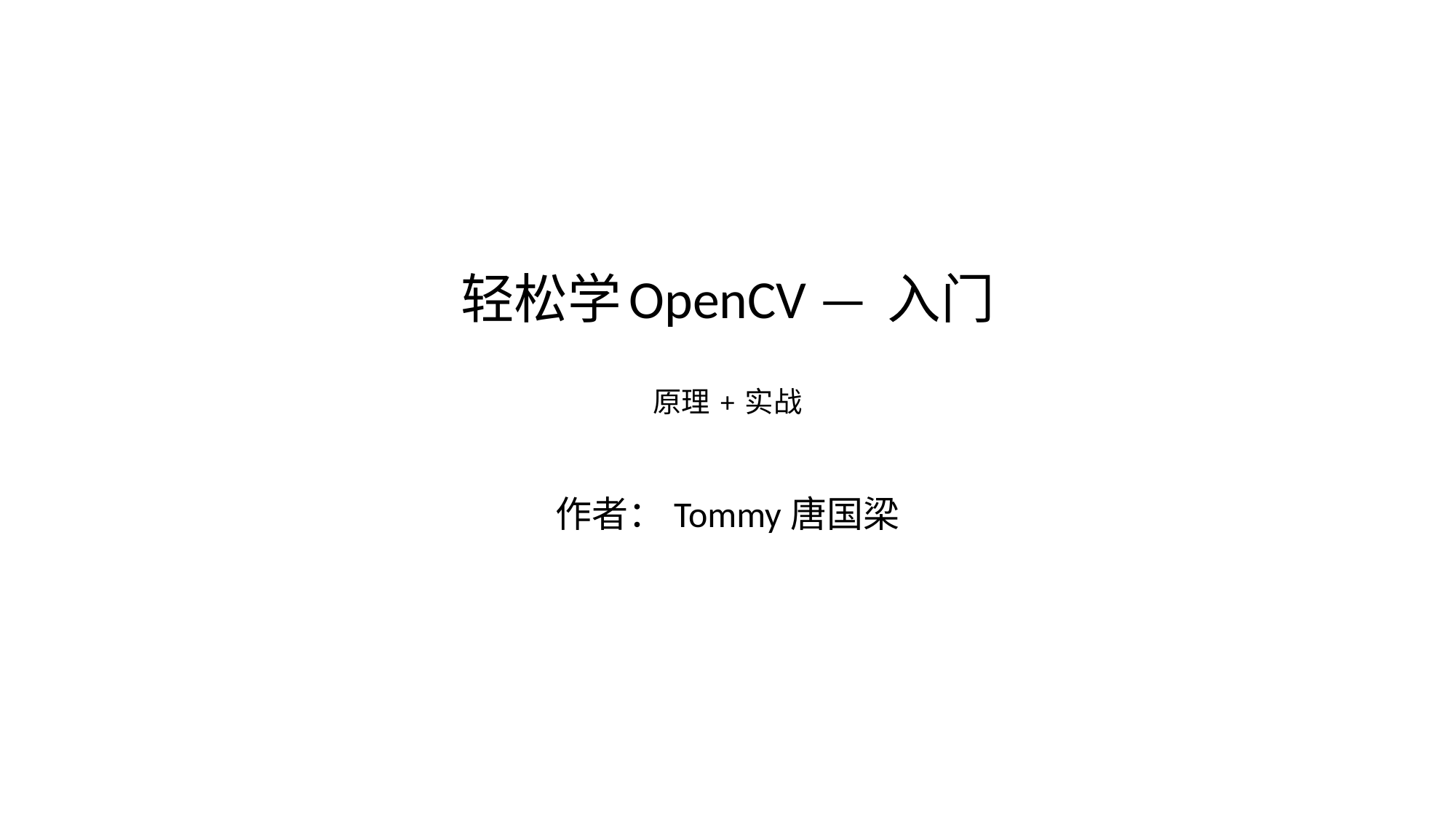

# 轻松学OpenCV — 入门 原理 + 实战
作者：Tommy唐国梁